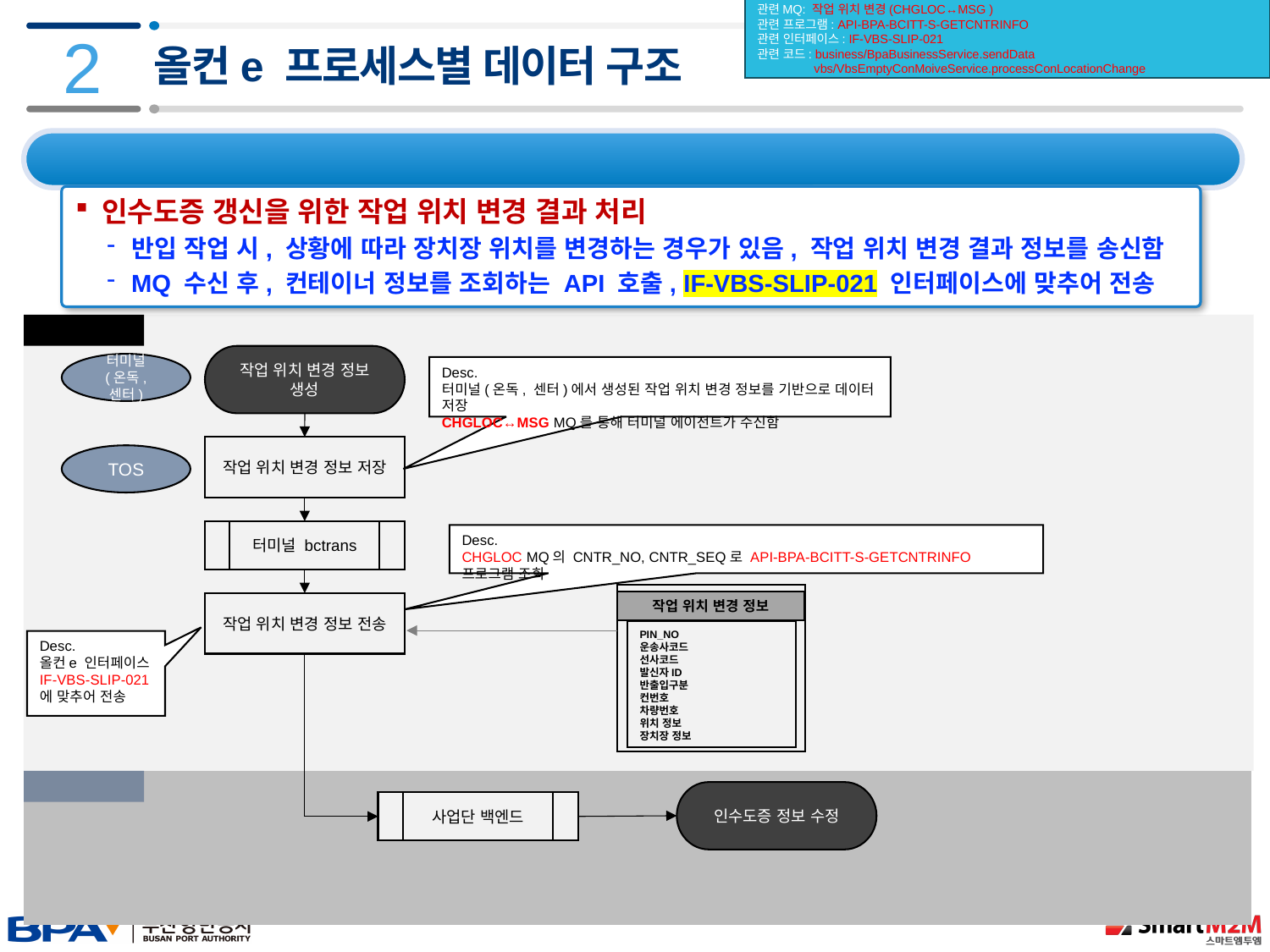

관련MQ: 작업 위치 변경(CHGLOC↔MSG )
관련 프로그램: API-BPA-BCITT-S-GETCNTRINFO
관련 인터페이스: IF-VBS-SLIP-021
관련 코드: business/BpaBusinessService.sendData
  vbs/VbsEmptyConMoiveService.processConLocationChange
2
올컨e 프로세스별 데이터 구조
2.4 데이터 구조 및 프로세스 – 10) 작업 위치 변경 결과
인수도증 갱신을 위한 작업 위치 변경 결과 처리
반입 작업 시, 상황에 따라 장치장 위치를 변경하는 경우가 있음, 작업 위치 변경 결과 정보를 송신함
MQ 수신 후, 컨테이너 정보를 조회하는 API 호출, IF-VBS-SLIP-021 인터페이스에 맞추어 전송

터미널 IDC
작업 위치 변경 정보 생성
터미널
(온독, 센터)
Desc.
터미널(온독, 센터)에서 생성된 작업 위치 변경 정보를 기반으로 데이터 저장
CHGLOC↔MSG MQ를 통해 터미널 에이전트가 수신함
작업 위치 변경 정보 저장
TOS
터미널 bctrans
Desc.
CHGLOC MQ의 CNTR_NO, CNTR_SEQ로 API-BPA-BCITT-S-GETCNTRINFO 프로그램 조회

작업 위치 변경 정보
PIN_NO
운송사코드
선사코드
발신자ID
반출입구분
컨번호
차량번호
위치 정보
장치장 정보
작업 위치 변경 정보 전송
Desc.
올컨e 인터페이스 IF-VBS-SLIP-021
에 맞추어 전송
사업단 IDC

인수도증 정보 수정
사업단 백엔드